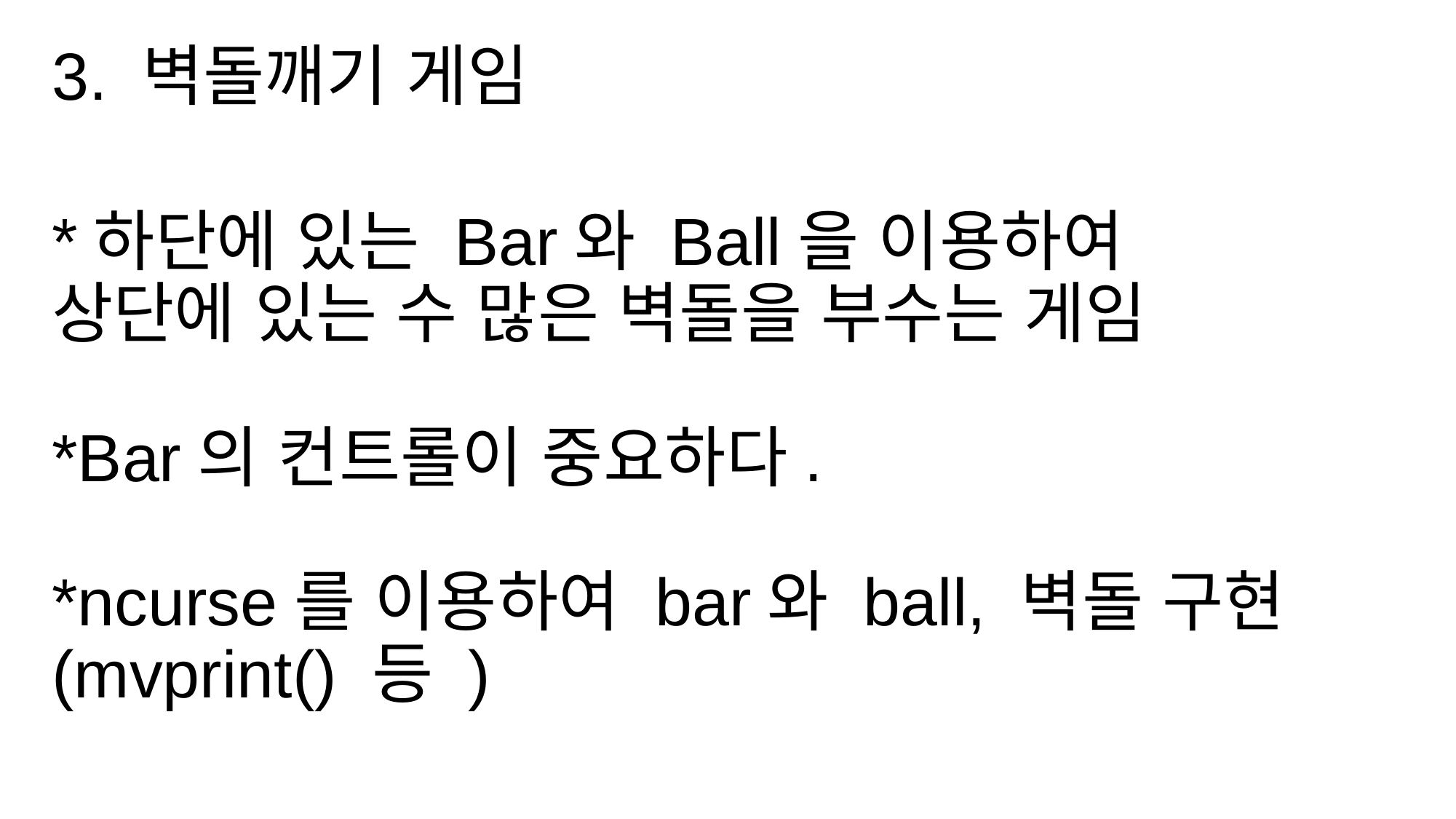

3. 벽돌깨기 게임

*하단에 있는 Bar와 Ball을 이용하여 상단에 있는 수 많은 벽돌을 부수는 게임

*Bar의 컨트롤이 중요하다.

*ncurse를 이용하여 bar와 ball, 벽돌 구현
(mvprint() 등 )